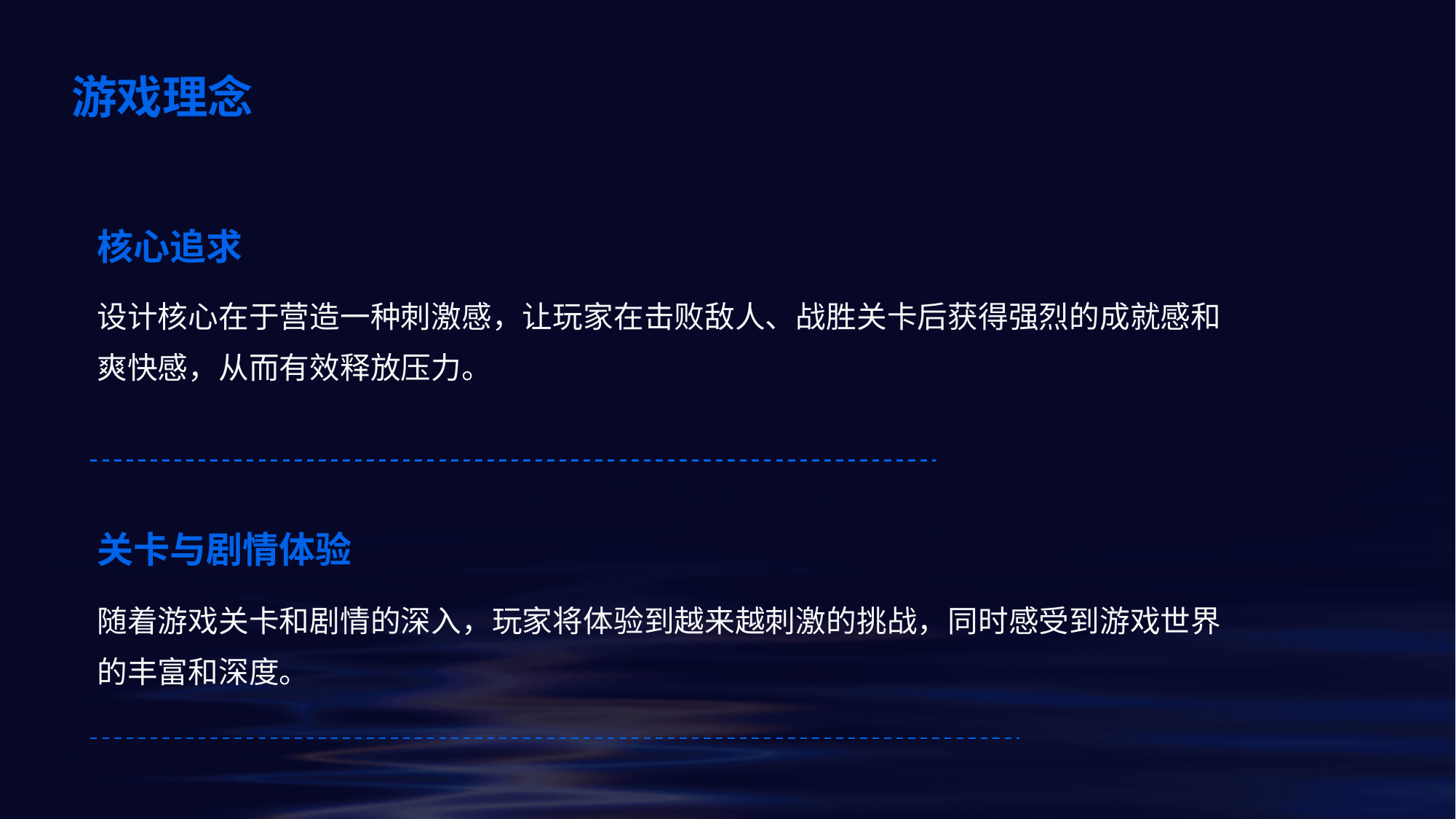

游戏理念
核心追求
设计核心在于营造一种刺激感，让玩家在击败敌人、战胜关卡后获得强烈的成就感和爽快感，从而有效释放压力。
关卡与剧情体验
随着游戏关卡和剧情的深入，玩家将体验到越来越刺激的挑战，同时感受到游戏世界的丰富和深度。